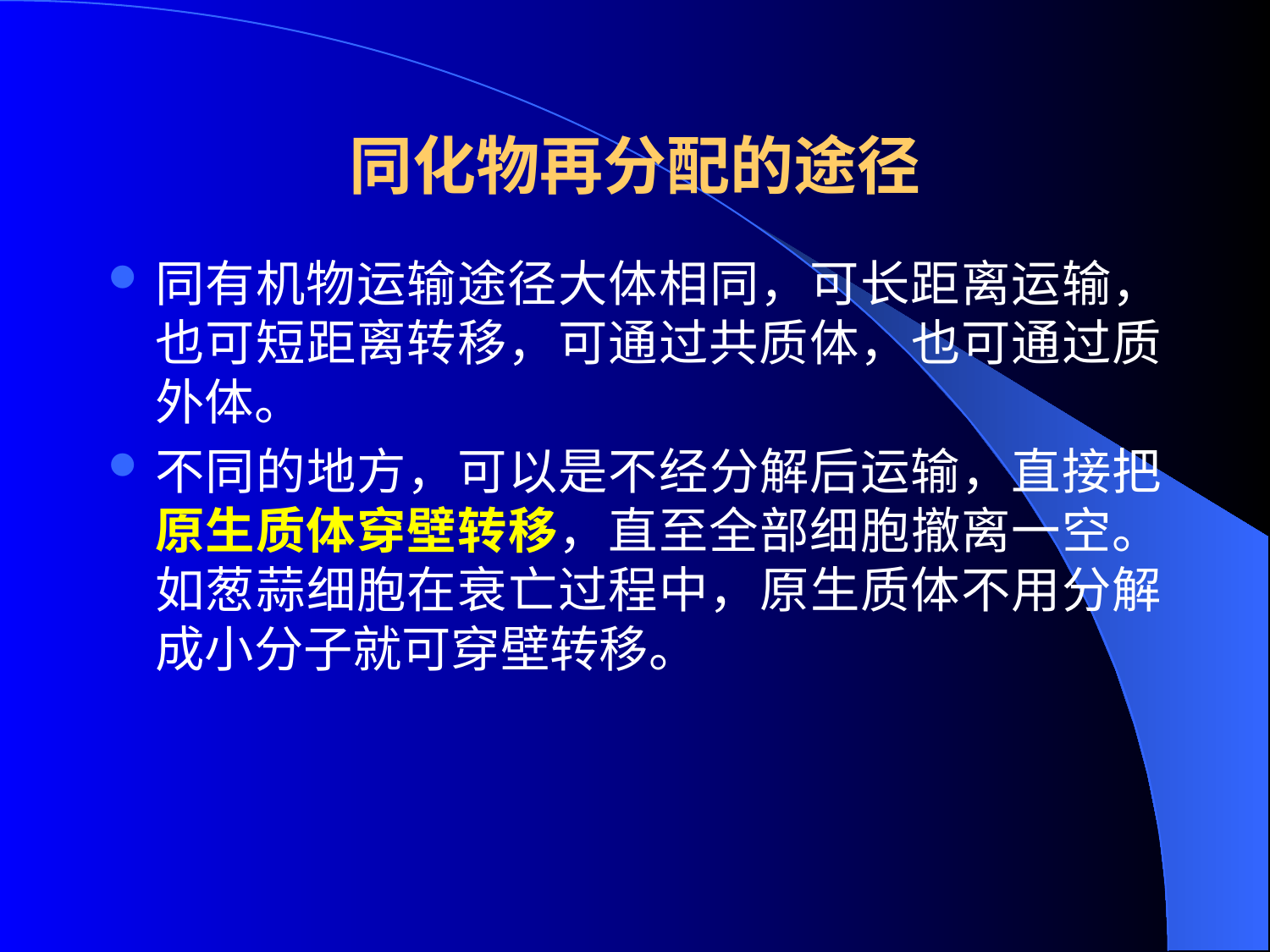

# 同化物再分配的途径
同有机物运输途径大体相同，可长距离运输，也可短距离转移，可通过共质体，也可通过质外体。
不同的地方，可以是不经分解后运输，直接把原生质体穿壁转移，直至全部细胞撤离一空。 如葱蒜细胞在衰亡过程中，原生质体不用分解成小分子就可穿壁转移。